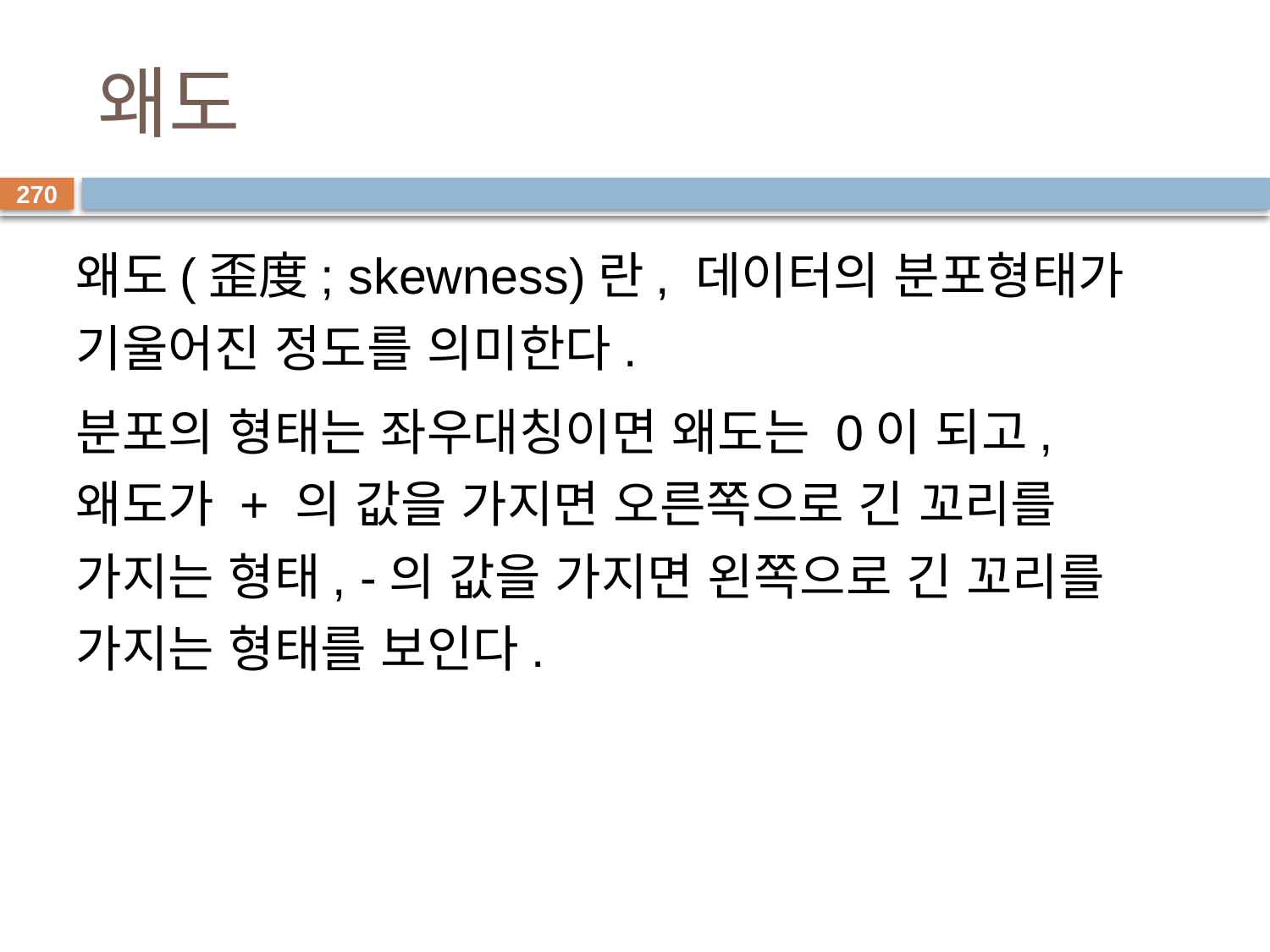

# 왜도
270
왜도(歪度; skewness)란, 데이터의 분포형태가 기울어진 정도를 의미한다.
분포의 형태는 좌우대칭이면 왜도는 0이 되고, 왜도가 + 의 값을 가지면 오른쪽으로 긴 꼬리를 가지는 형태, -의 값을 가지면 왼쪽으로 긴 꼬리를 가지는 형태를 보인다.